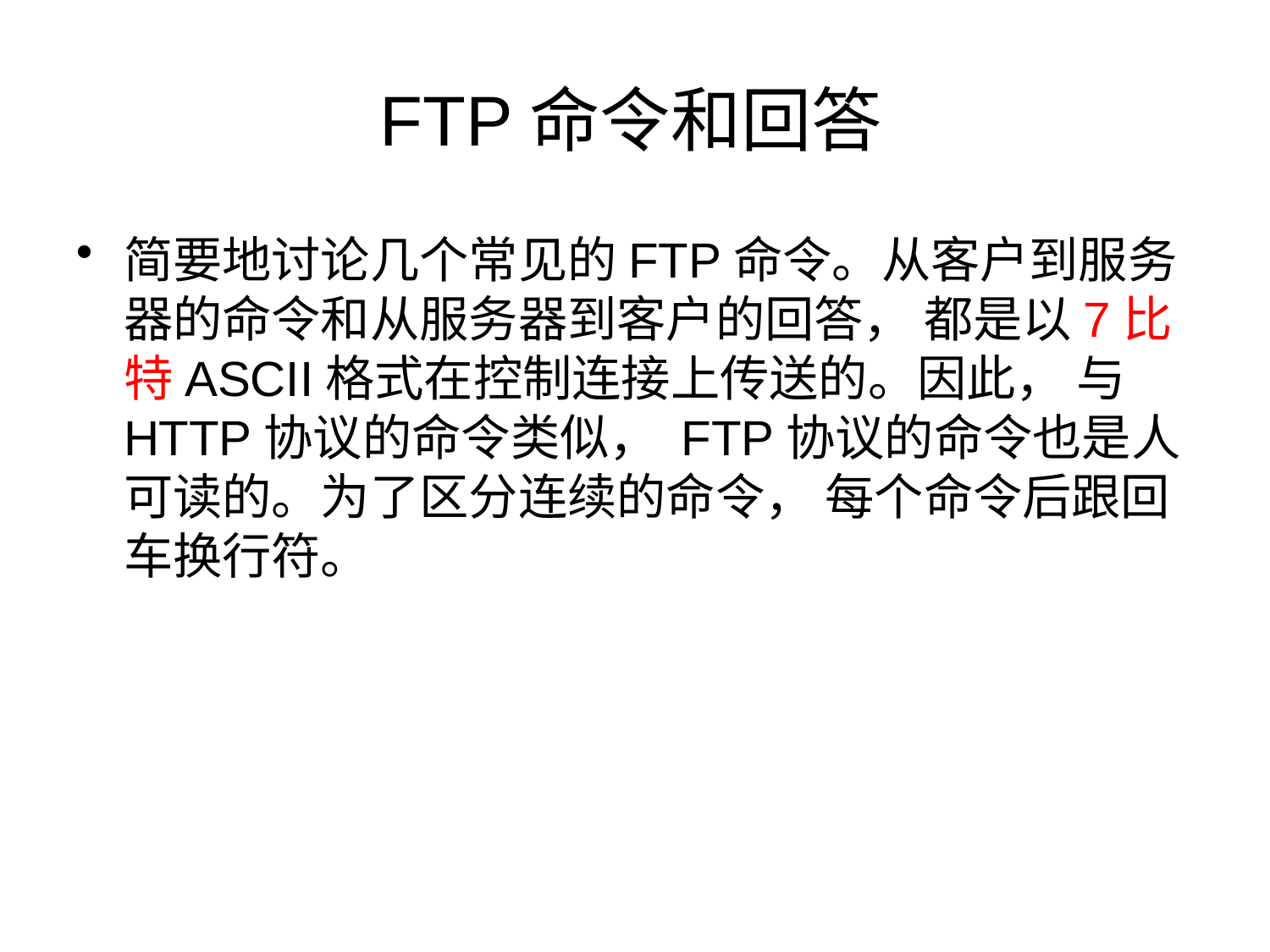

# FTP命令和回答
简要地讨论几个常见的FTP命令。从客户到服务器的命令和从服务器到客户的回答， 都是以7比特ASCII格式在控制连接上传送的。因此， 与HTTP协议的命令类似， FTP协议的命令也是人可读的。为了区分连续的命令， 每个命令后跟回车换行符。